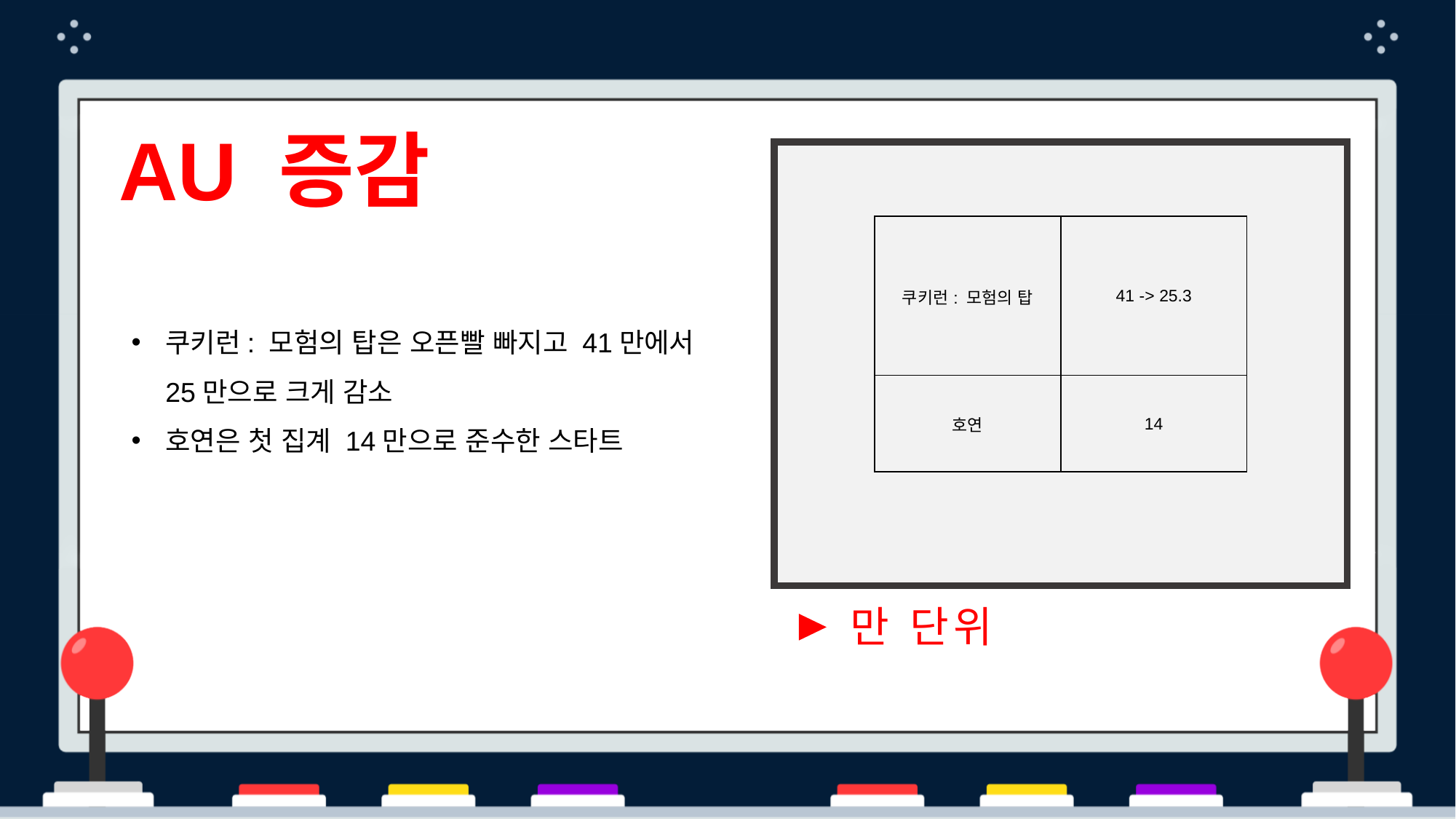

AU 증감

| 쿠키런: 모험의 탑 | 41 -> 25.3 |
| --- | --- |
| 호연 | 14 |
쿠키런: 모험의 탑은 오픈빨 빠지고 41만에서 25만으로 크게 감소
호연은 첫 집계 14만으로 준수한 스타트
만 단위